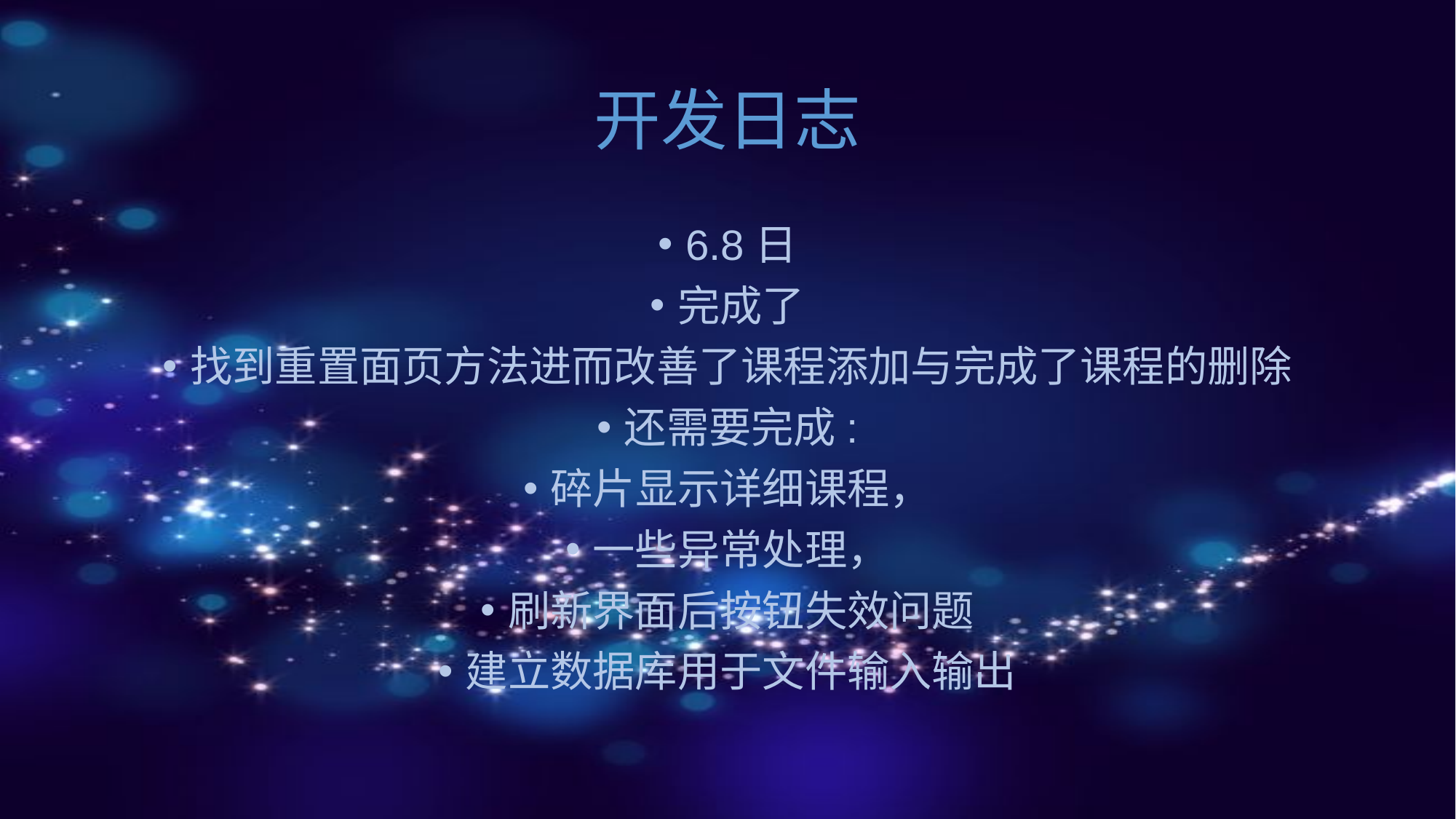

# 开发日志
6.8日
完成了
找到重置面页方法进而改善了课程添加与完成了课程的删除
还需要完成:
碎片显示详细课程，
一些异常处理，
刷新界面后按钮失效问题
建立数据库用于文件输入输出